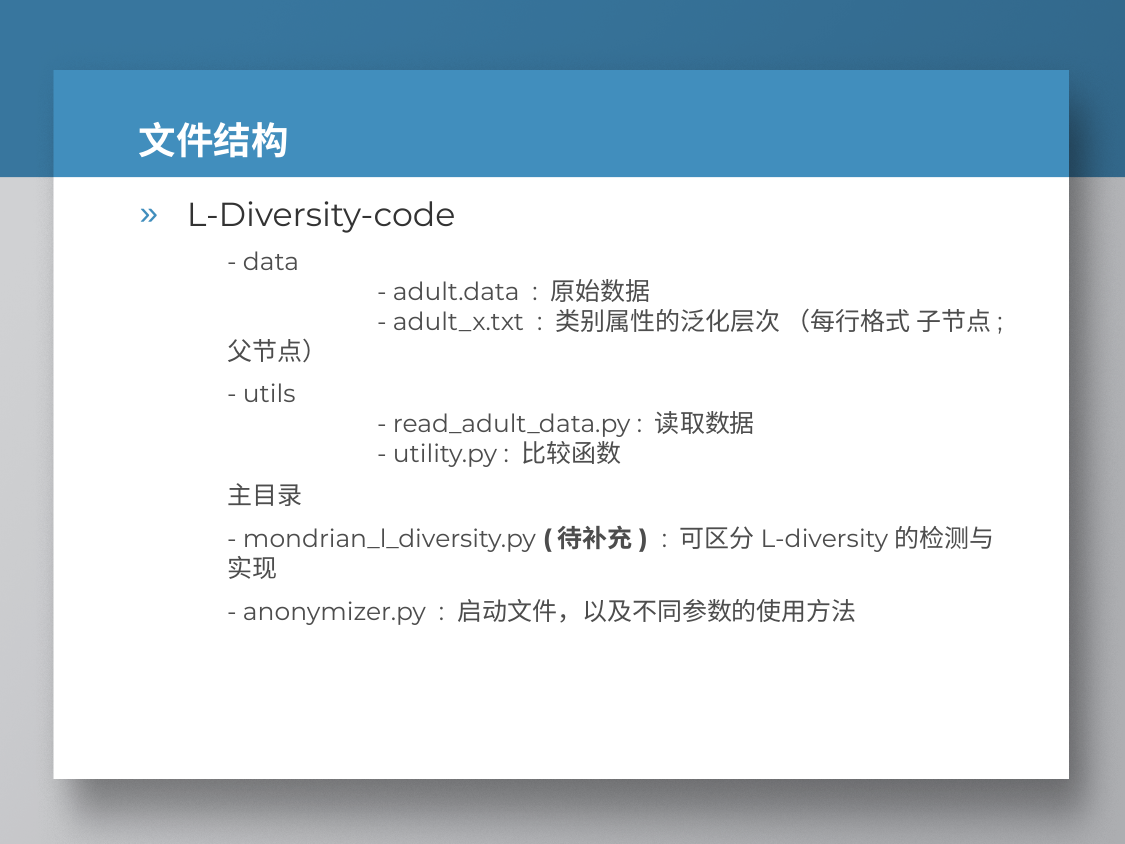

# 文件结构
L-Diversity-code
- data
	- adult.data  : 原始数据
	- adult_x.txt  : 类别属性的泛化层次 （每行格式 子节点;父节点）
- utils
	- read_adult_data.py : 读取数据
	- utility.py : 比较函数
主目录
- mondrian_l_diversity.py (待补充)  : 可区分L-diversity的检测与实现
- anonymizer.py  : 启动文件，以及不同参数的使用方法

18